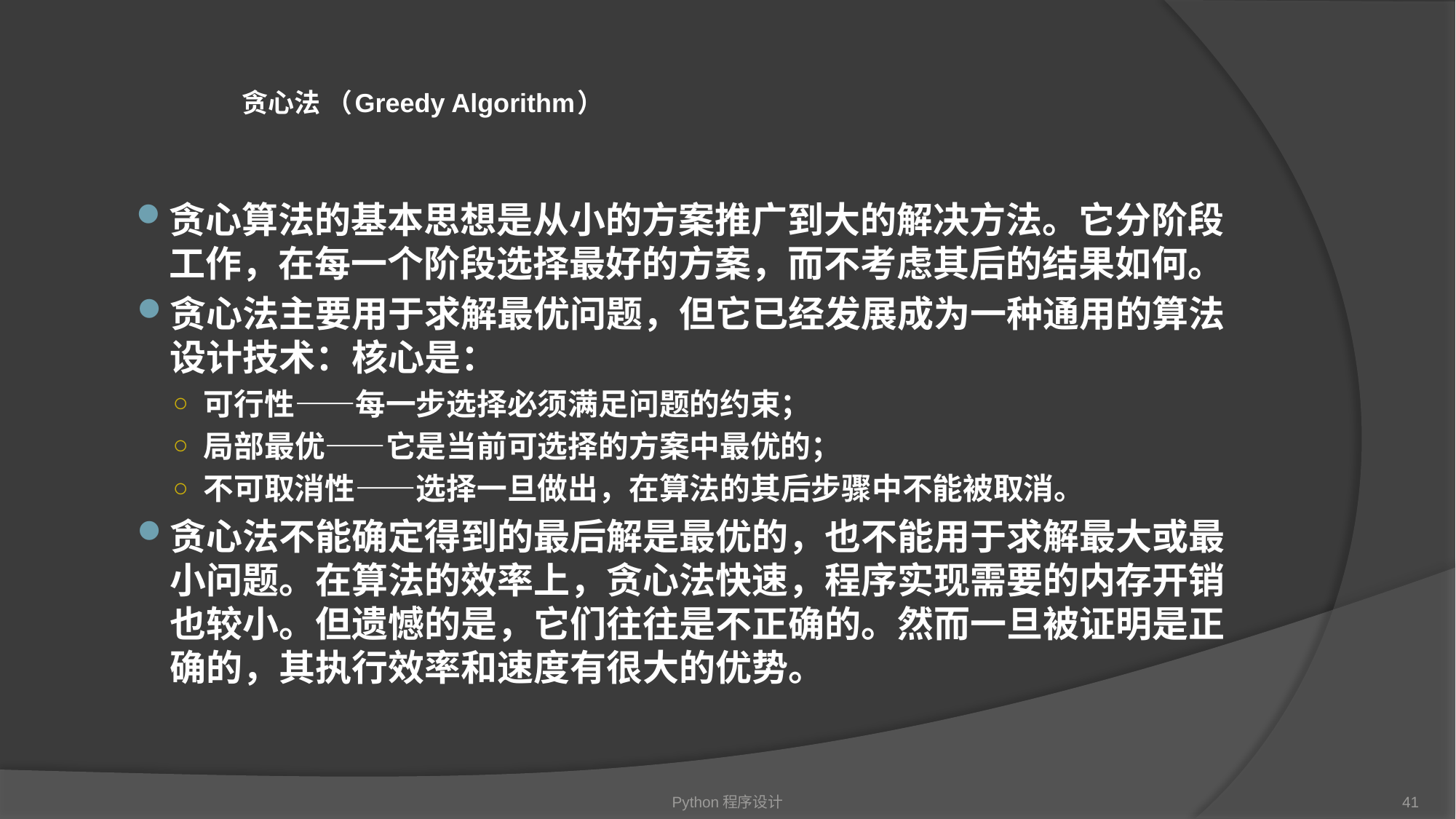

# 贪心法 （Greedy Algorithm）
贪心算法的基本思想是从小的方案推广到大的解决方法。它分阶段工作，在每一个阶段选择最好的方案，而不考虑其后的结果如何。
贪心法主要用于求解最优问题，但它已经发展成为一种通用的算法设计技术：核心是：
可行性——每一步选择必须满足问题的约束；
局部最优——它是当前可选择的方案中最优的；
不可取消性——选择一旦做出，在算法的其后步骤中不能被取消。
贪心法不能确定得到的最后解是最优的，也不能用于求解最大或最小问题。在算法的效率上，贪心法快速，程序实现需要的内存开销也较小。但遗憾的是，它们往往是不正确的。然而一旦被证明是正确的，其执行效率和速度有很大的优势。

Python程序设计
41